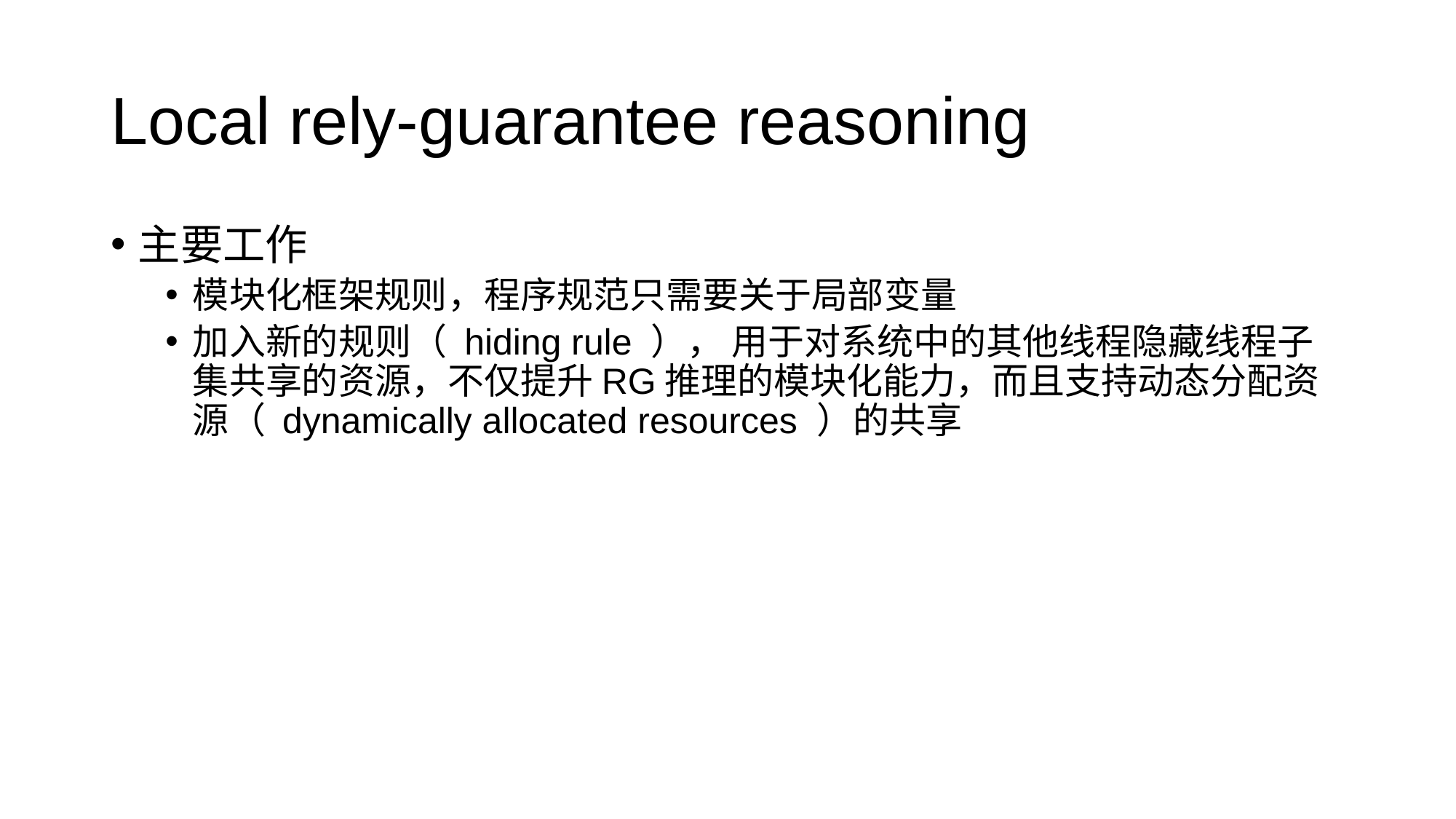

# Local rely-guarantee reasoning
主要工作
模块化框架规则，程序规范只需要关于局部变量
加入新的规则（ hiding rule ）， 用于对系统中的其他线程隐藏线程子集共享的资源，不仅提升RG推理的模块化能力，而且支持动态分配资源（ dynamically allocated resources ）的共享